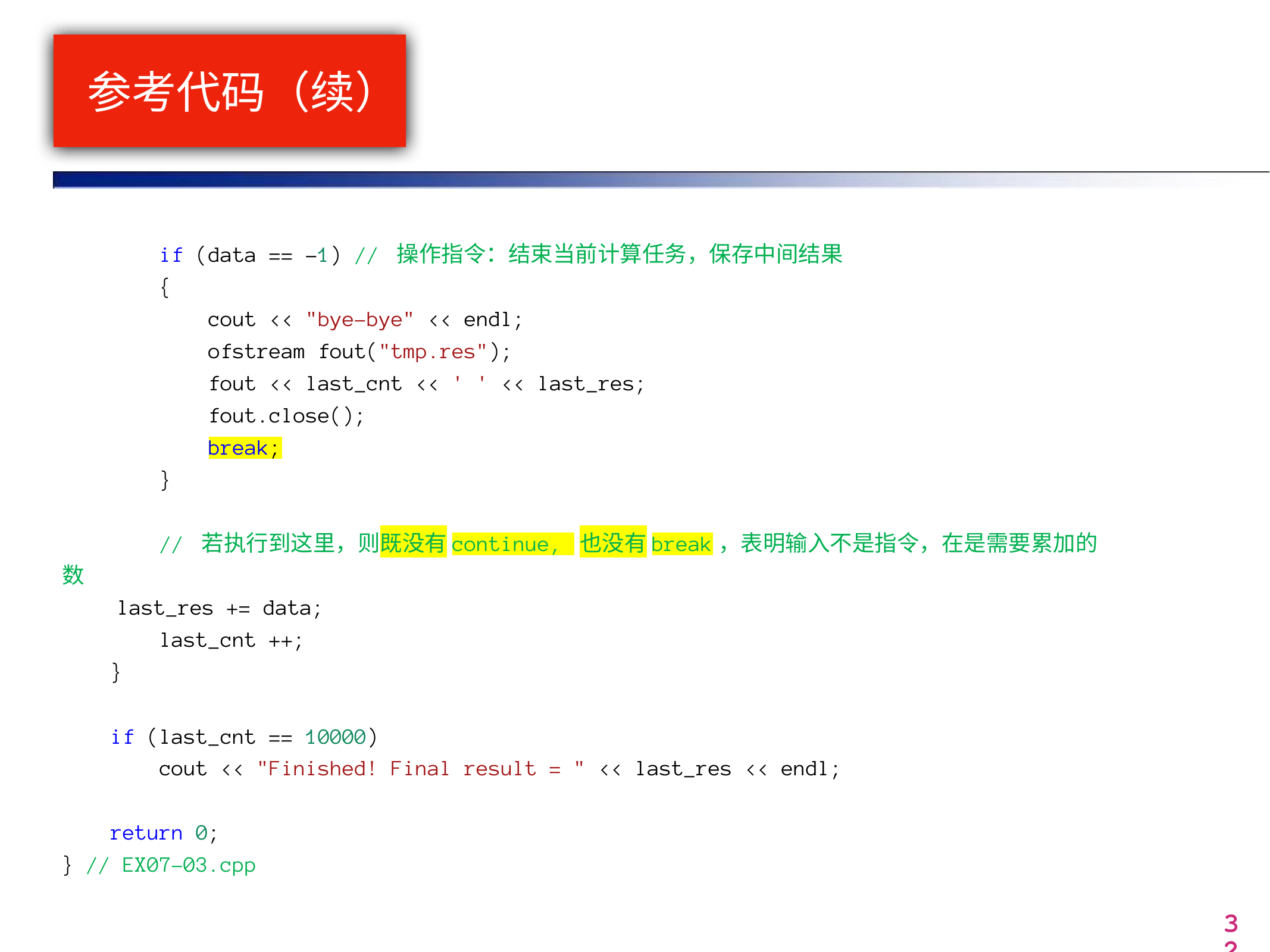

# 参考代码（续）
        if (data == -1) // 操作指令：结束当前计算任务，保存中间结果
        {
            cout << "bye-bye" << endl;
            ofstream fout("tmp.res");
            fout << last_cnt << ' ' << last_res;
            fout.close();
            break;
        }

        // 若执行到这里，则既没有continue, 也没有break，表明输入不是指令，在是需要累加的数
        last_res += data;
        last_cnt ++;
    }

    if (last_cnt == 10000)
        cout << "Finished! Final result = " << last_res << endl;
    return 0;
} // EX07-03.cpp
32